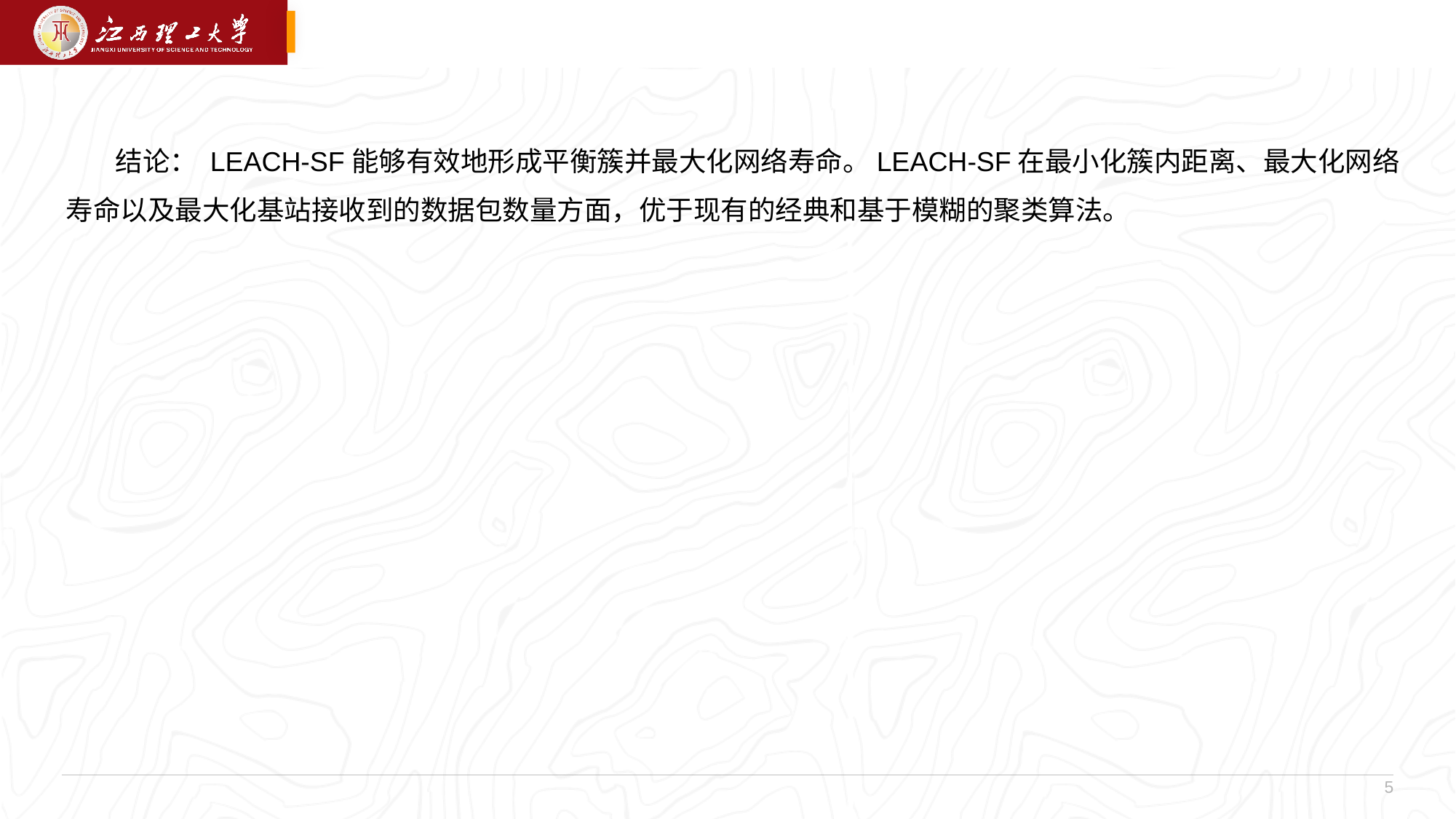

结论： LEACH-SF能够有效地形成平衡簇并最大化网络寿命。LEACH-SF在最小化簇内距离、最大化网络寿命以及最大化基站接收到的数据包数量方面，优于现有的经典和基于模糊的聚类算法。
5